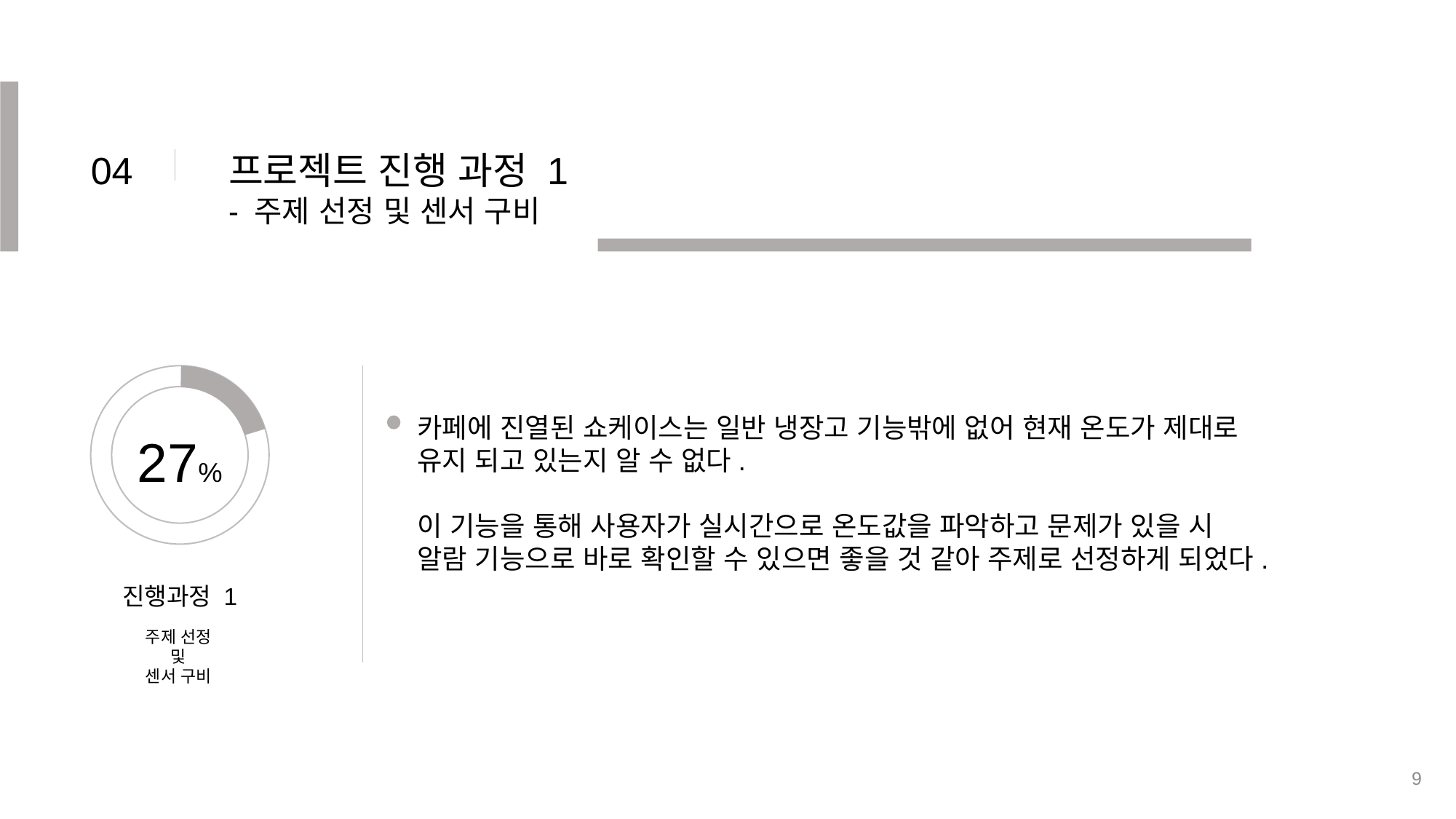

04
프로젝트 진행 과정 1
- 주제 선정 및 센서 구비

카페에 진열된 쇼케이스는 일반 냉장고 기능밖에 없어 현재 온도가 제대로
유지 되고 있는지 알 수 없다.

이 기능을 통해 사용자가 실시간으로 온도값을 파악하고 문제가 있을 시 알람 기능으로 바로 확인할 수 있으면 좋을 것 같아 주제로 선정하게 되었다.

27%
진행과정 1
주제 선정
및
센서 구비
9